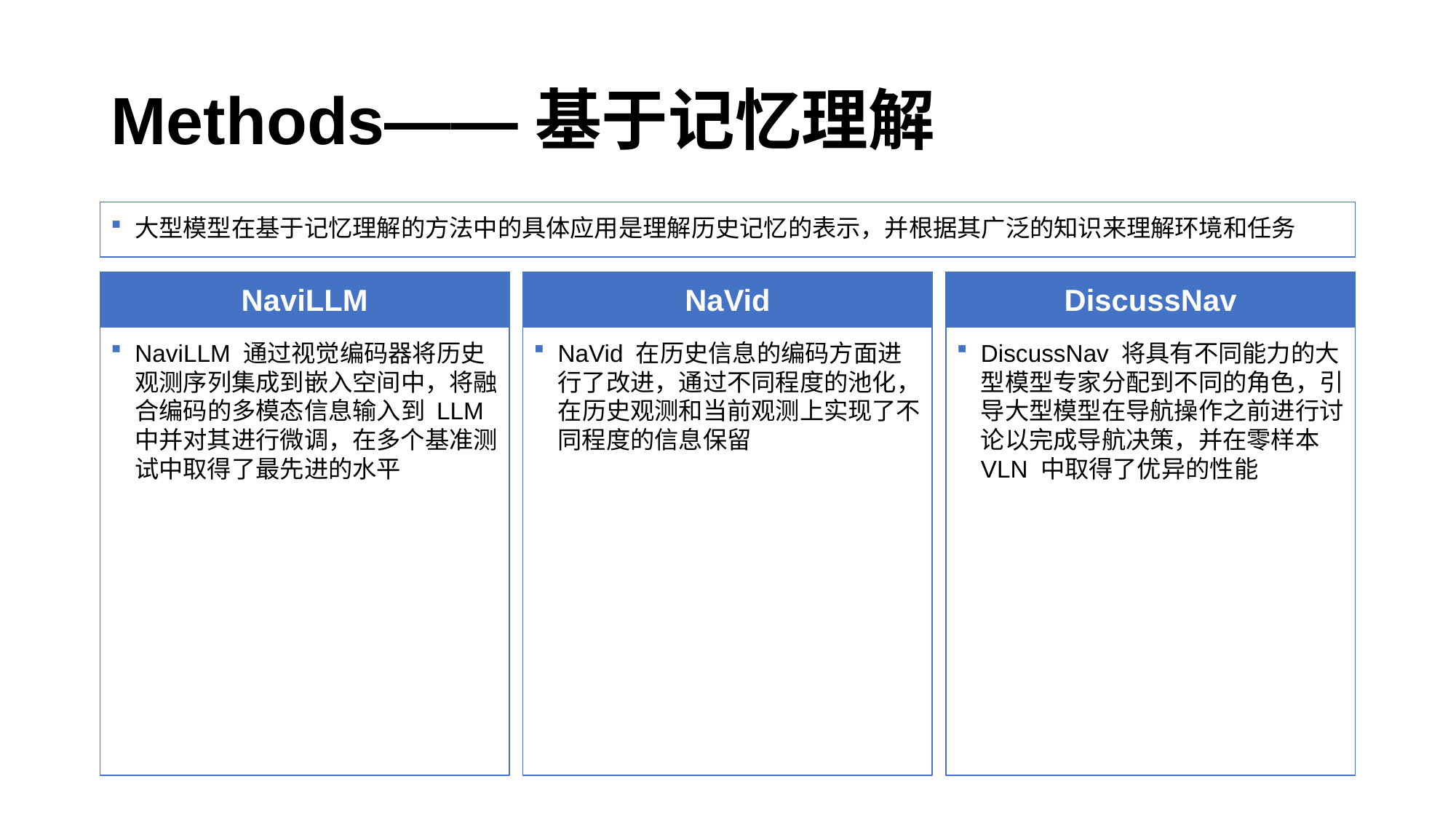

# Methods——基于记忆理解
大型模型在基于记忆理解的方法中的具体应用是理解历史记忆的表示，并根据其广泛的知识来理解环境和任务
NaviLLM
NaVid
DiscussNav
NaviLLM 通过视觉编码器将历史观测序列集成到嵌入空间中，将融合编码的多模态信息输入到 LLM 中并对其进行微调，在多个基准测试中取得了最先进的水平

NaVid 在历史信息的编码方面进行了改进，通过不同程度的池化，在历史观测和当前观测上实现了不同程度的信息保留

DiscussNav 将具有不同能力的大型模型专家分配到不同的角色，引导大型模型在导航操作之前进行讨论以完成导航决策，并在零样本 VLN 中取得了优异的性能